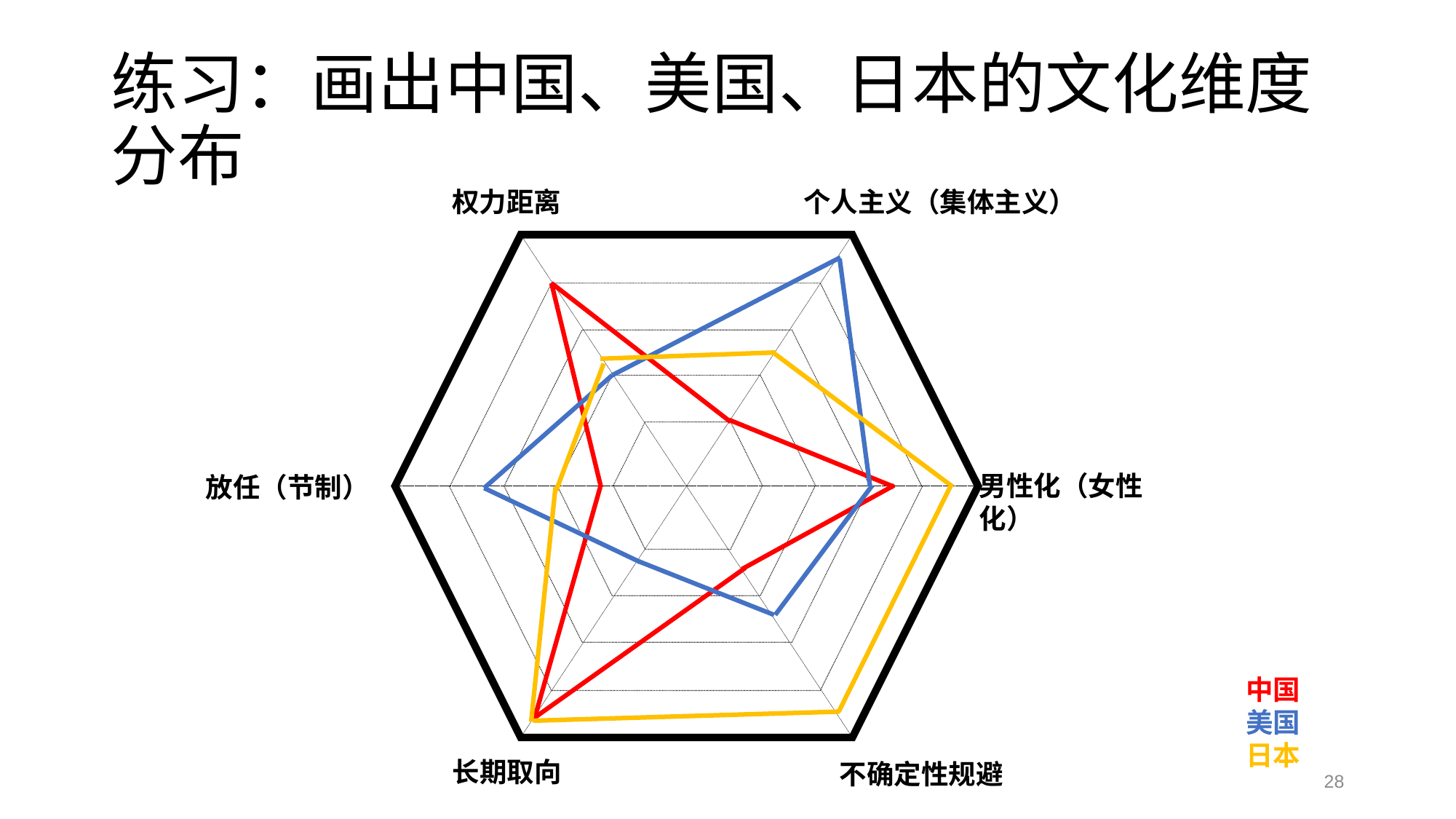

# 练习：画出中国、美国、日本的文化维度分布
权力距离
个人主义（集体主义）

男性化（女性化）
放任（节制）
中国
美国
日本
长期取向
不确定性规避
28